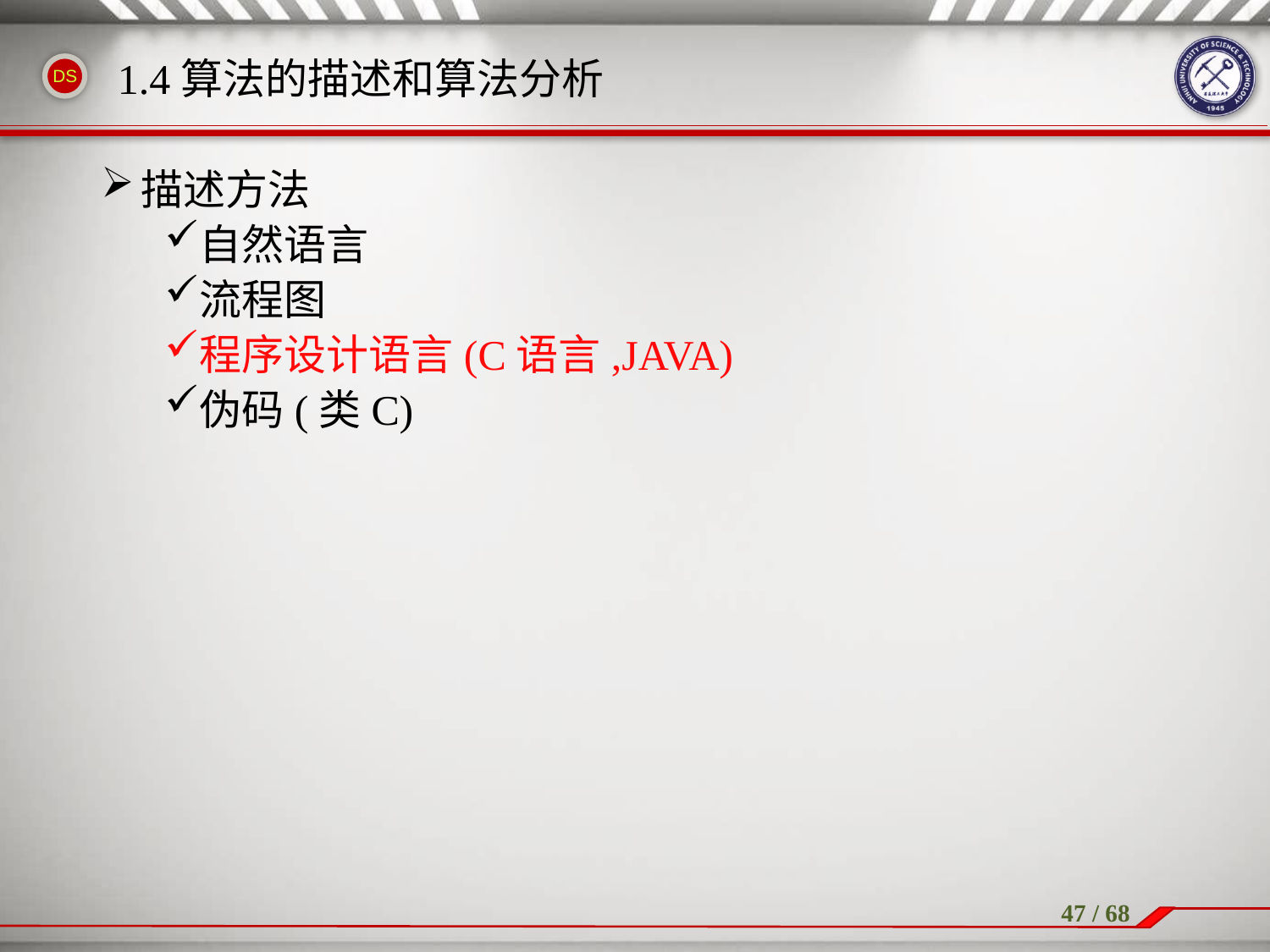

1.4算法的描述和算法分析
描述方法
自然语言
流程图
程序设计语言(C语言,JAVA)
伪码(类C)